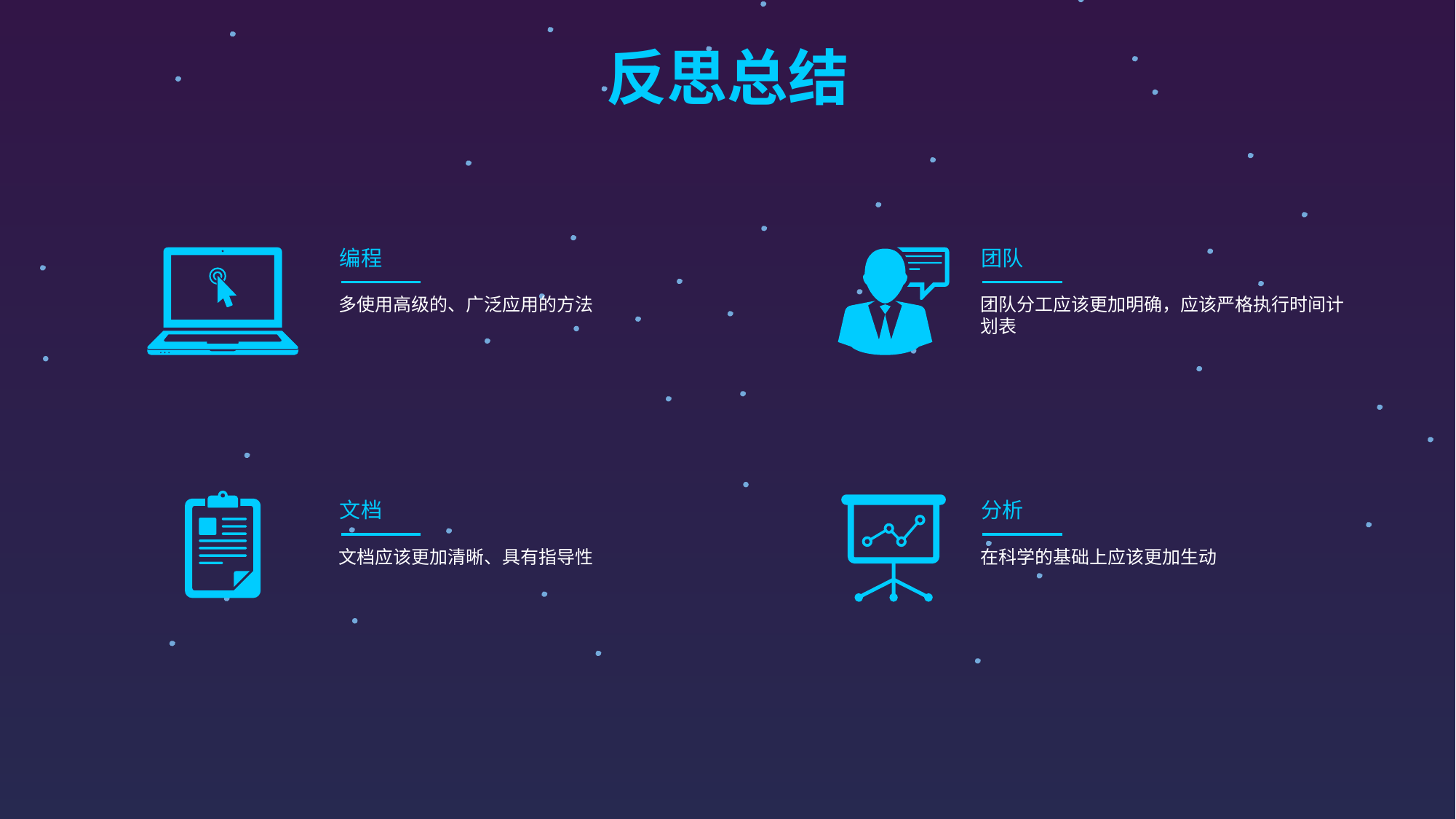

反思总结
编程
团队

多使用高级的、广泛应用的方法
团队分工应该更加明确，应该严格执行时间计划表

文档
分析

文档应该更加清晰、具有指导性
在科学的基础上应该更加生动